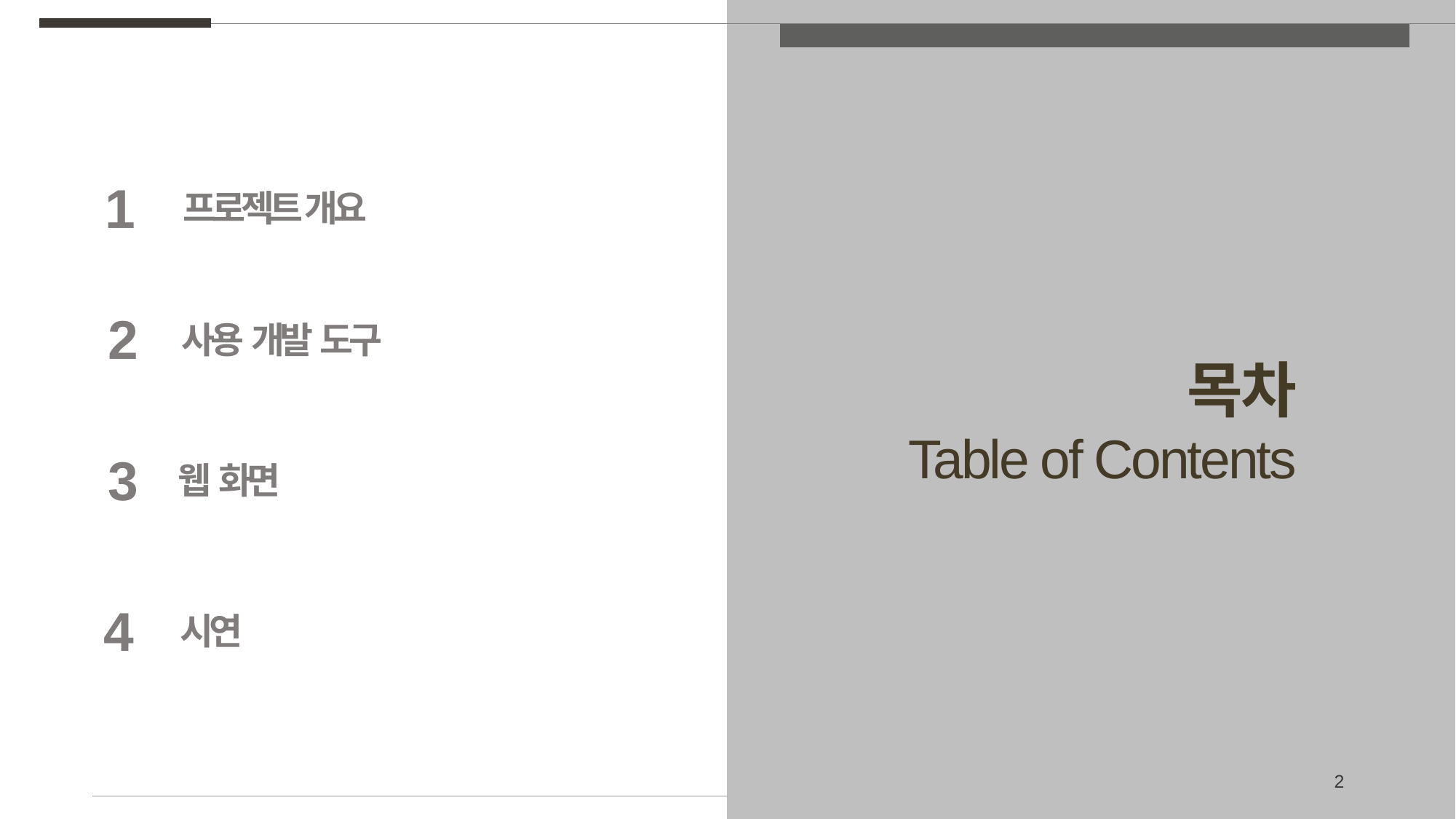

1
프로젝트 개요
2
사용  개발  도구
목차
Table of Contents
3
웹  화면
4
시연

2